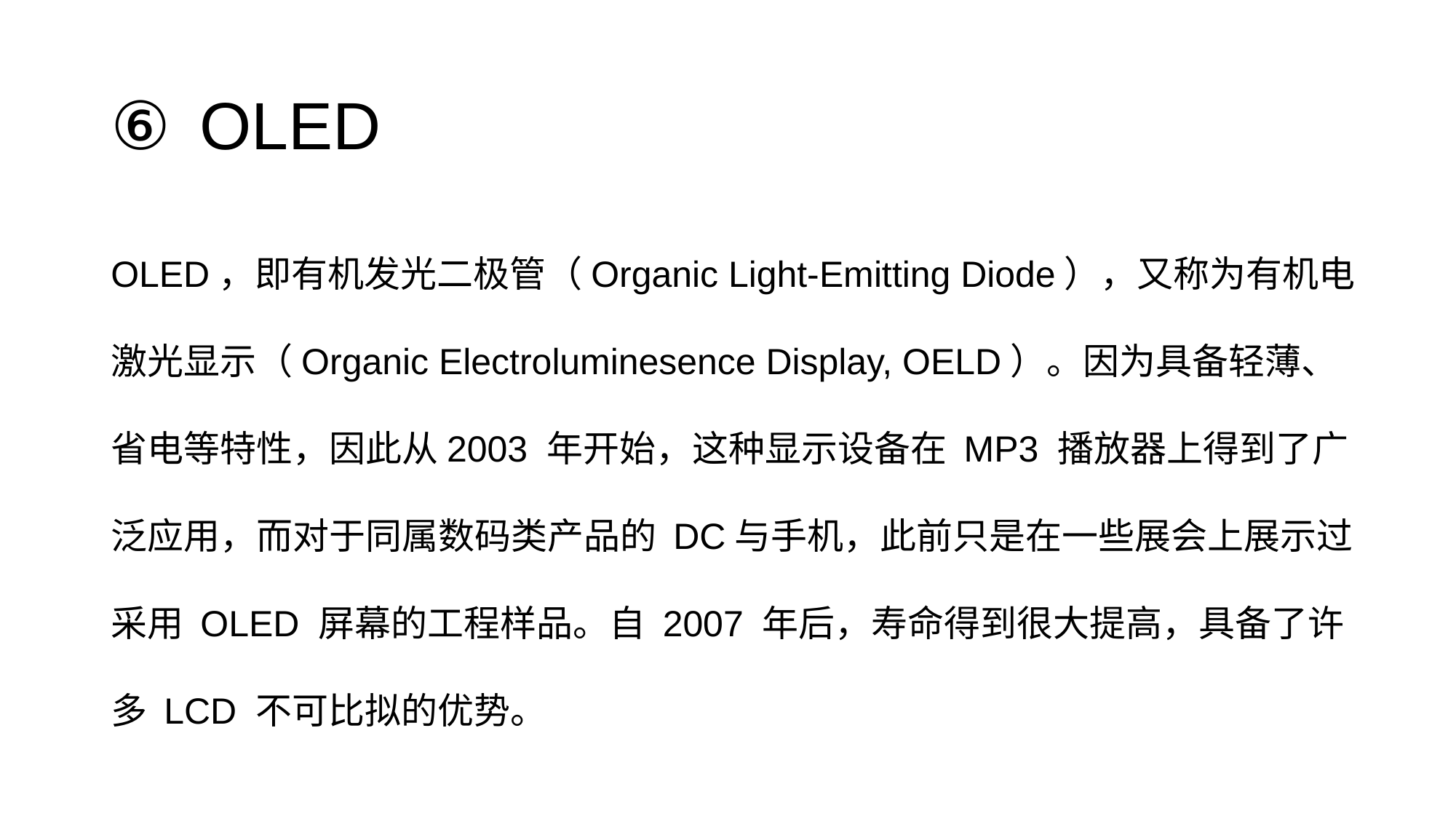

# OLED
OLED，即有机发光二极管（Organic Light-Emitting Diode），又称为有机电激光显示（Organic Electroluminesence Display, OELD）。因为具备轻薄、省电等特性，因此从2003 年开始，这种显示设备在 MP3 播放器上得到了广泛应用，而对于同属数码类产品的 DC与手机，此前只是在一些展会上展示过采用 OLED 屏幕的工程样品。自 2007 年后，寿命得到很大提高，具备了许多 LCD 不可比拟的优势。